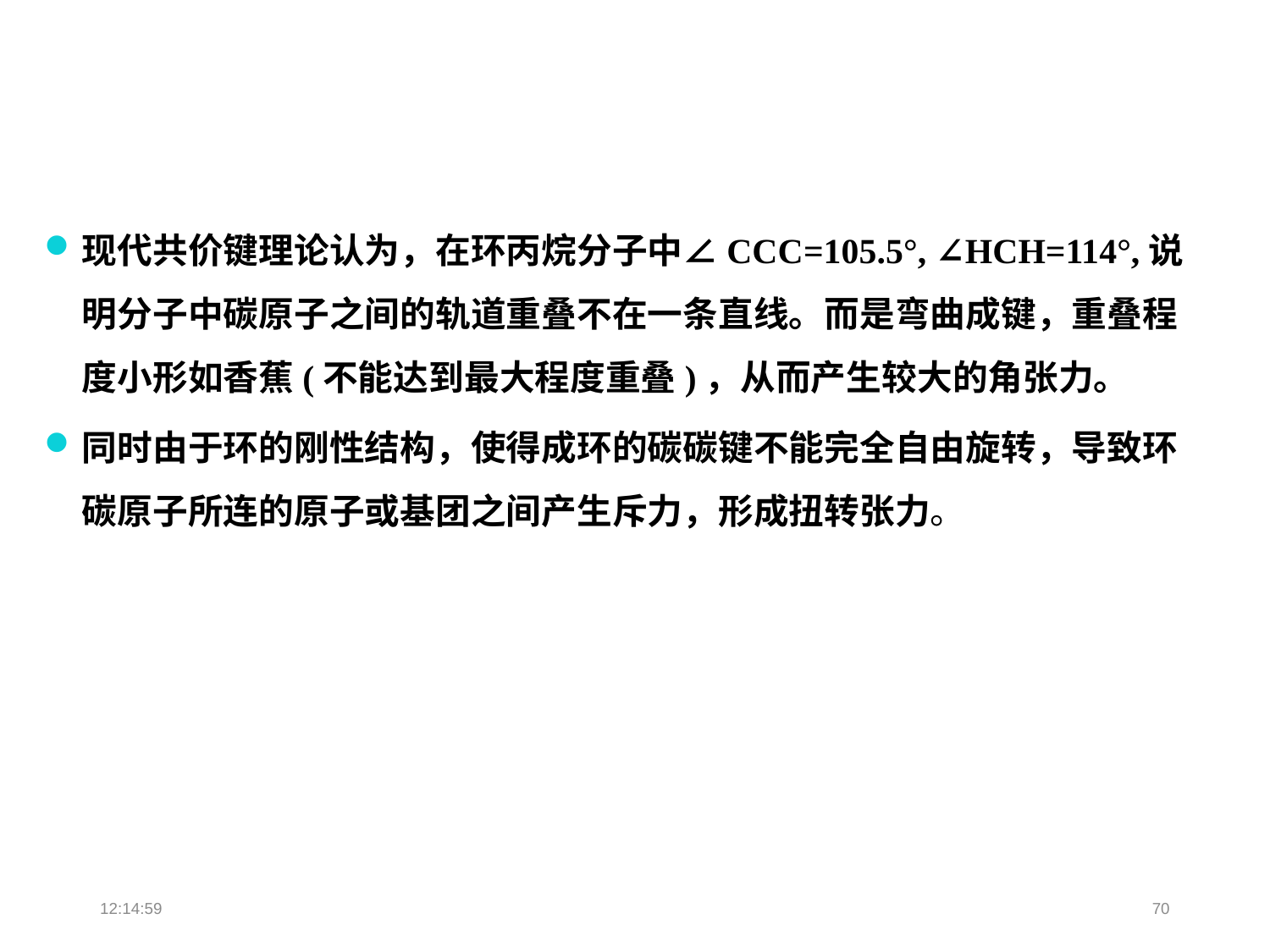

现代共价键理论认为，在环丙烷分子中∠CCC=105.5°, ∠HCH=114°,说明分子中碳原子之间的轨道重叠不在一条直线。而是弯曲成键，重叠程度小形如香蕉(不能达到最大程度重叠)，从而产生较大的角张力。
同时由于环的刚性结构，使得成环的碳碳键不能完全自由旋转，导致环碳原子所连的原子或基团之间产生斥力，形成扭转张力。
12:14:59
70